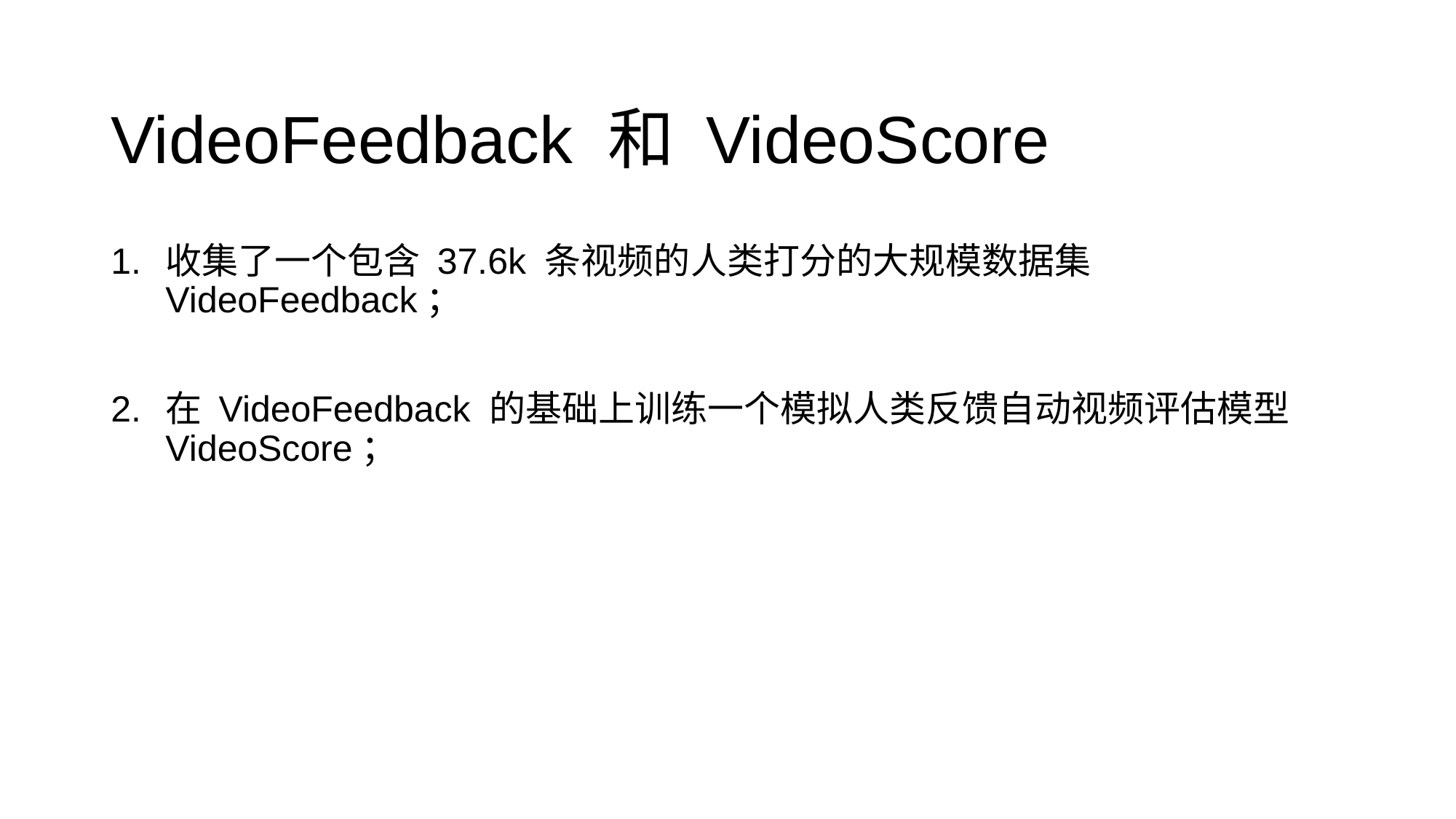

# VideoFeedback 和 VideoScore
收集了一个包含 37.6k 条视频的人类打分的大规模数据集 VideoFeedback；

在 VideoFeedback 的基础上训练一个模拟人类反馈自动视频评估模型 VideoScore；